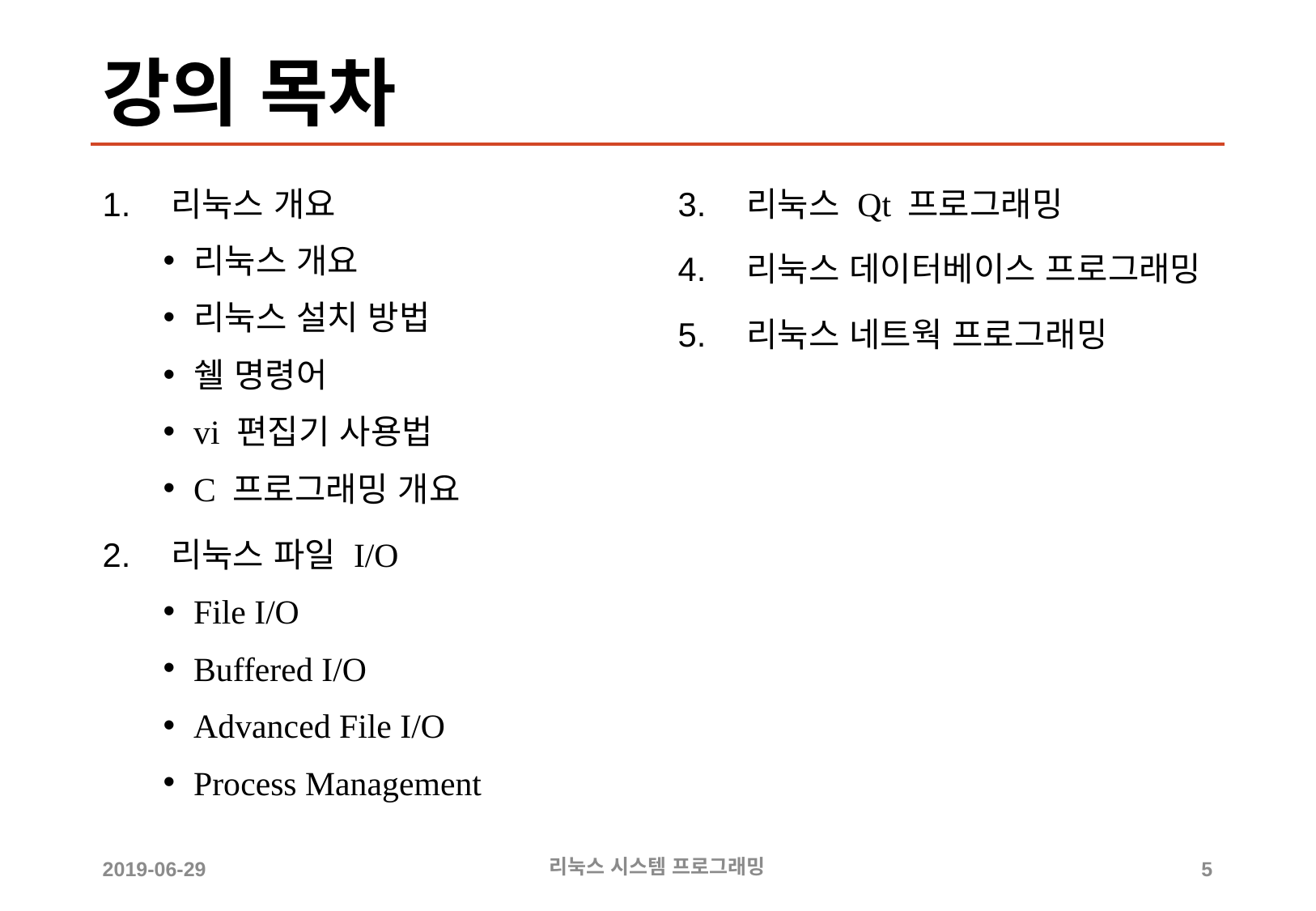

# 강의 목차
리눅스 개요
리눅스 개요
리눅스 설치 방법
쉘 명령어
vi 편집기 사용법
C 프로그래밍 개요
리눅스 파일 I/O
File I/O
Buffered I/O
Advanced File I/O
Process Management
리눅스 Qt 프로그래밍
리눅스 데이터베이스 프로그래밍
리눅스 네트웍 프로그래밍

2019-06-29
리눅스 시스템 프로그래밍
5